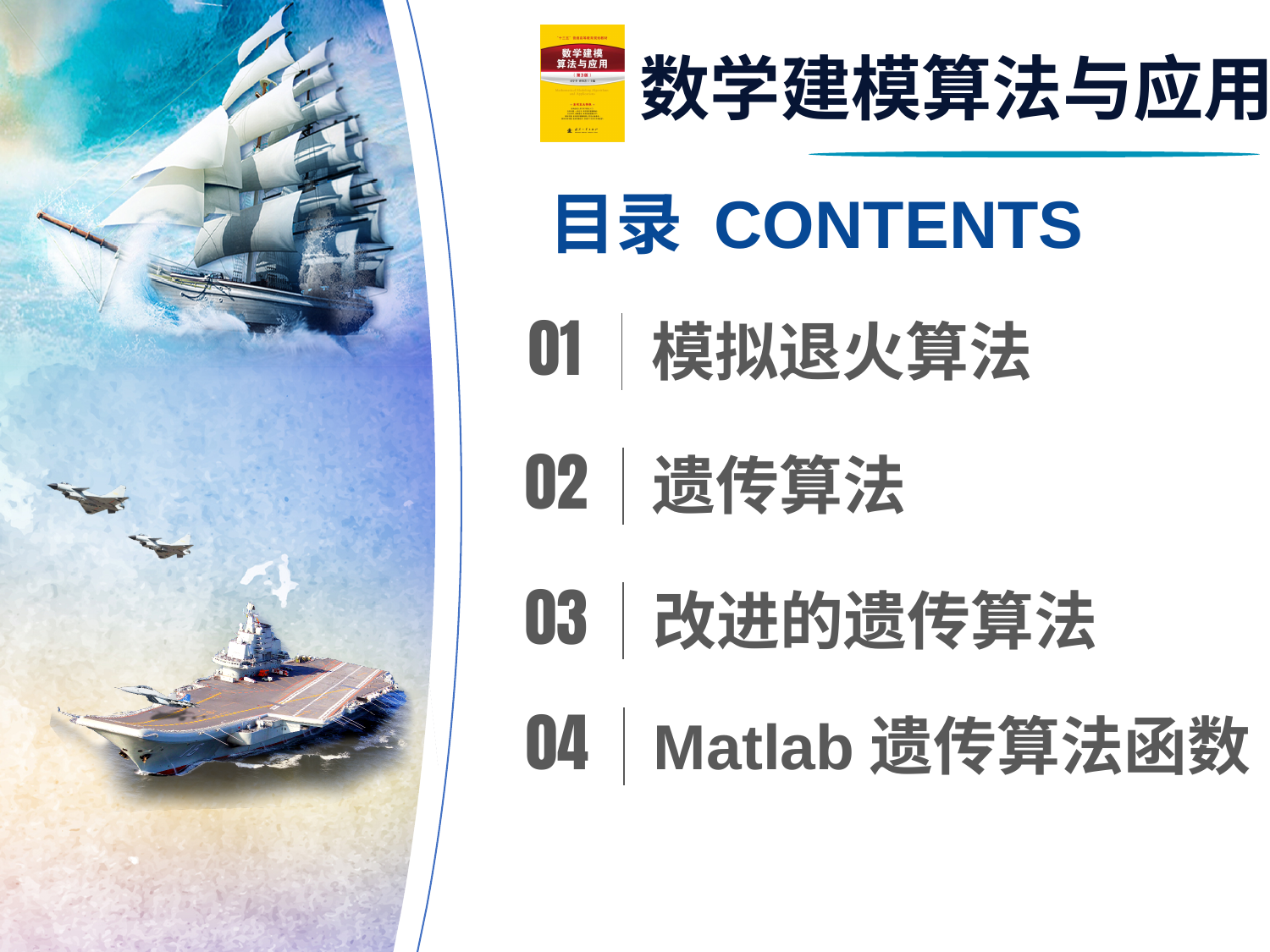

目录 CONTENTS
01
模拟退火算法
02
遗传算法
03
改进的遗传算法
04
Matlab遗传算法函数